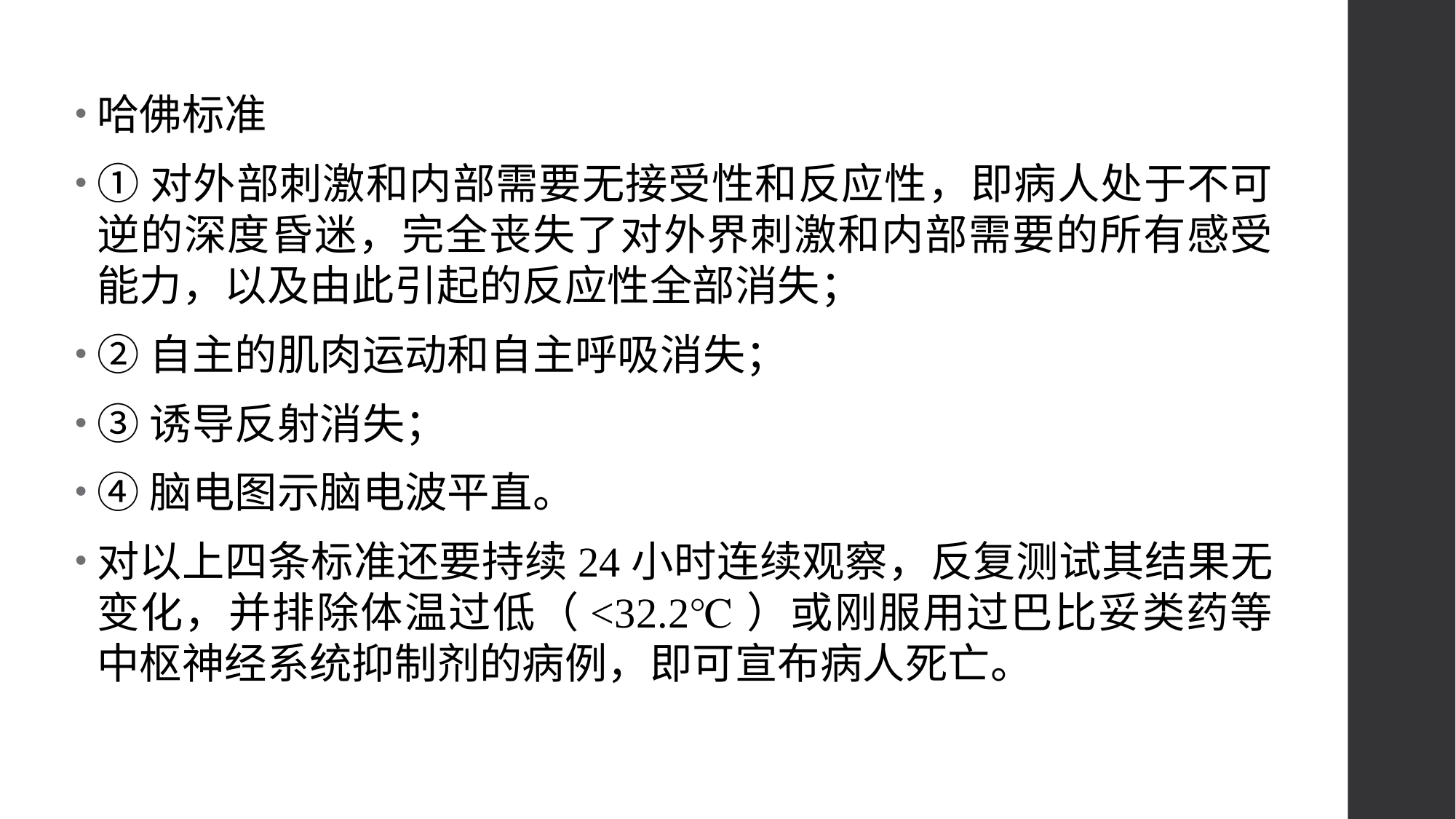

哈佛标准
①对外部刺激和内部需要无接受性和反应性，即病人处于不可逆的深度昏迷，完全丧失了对外界刺激和内部需要的所有感受能力，以及由此引起的反应性全部消失；
②自主的肌肉运动和自主呼吸消失；
③诱导反射消失；
④脑电图示脑电波平直。
对以上四条标准还要持续24小时连续观察，反复测试其结果无变化，并排除体温过低（<32.2℃）或刚服用过巴比妥类药等中枢神经系统抑制剂的病例，即可宣布病人死亡。